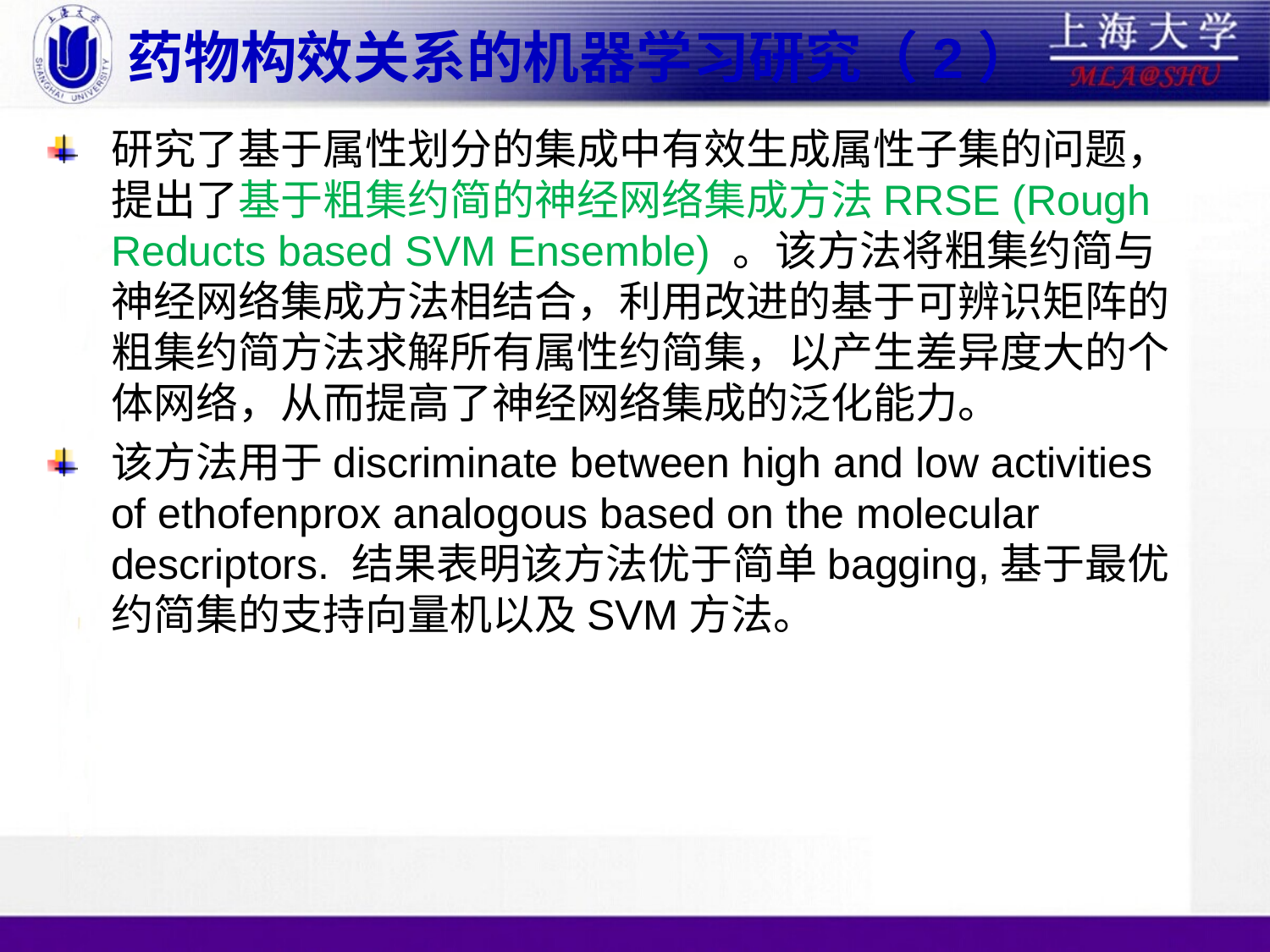

# 药物构效关系的机器学习研究（2）
研究了基于属性划分的集成中有效生成属性子集的问题，提出了基于粗集约简的神经网络集成方法RRSE (Rough Reducts based SVM Ensemble) 。该方法将粗集约简与神经网络集成方法相结合，利用改进的基于可辨识矩阵的粗集约简方法求解所有属性约简集，以产生差异度大的个体网络，从而提高了神经网络集成的泛化能力。
该方法用于discriminate between high and low activities of ethofenprox analogous based on the molecular descriptors. 结果表明该方法优于简单bagging,基于最优约简集的支持向量机以及SVM方法。